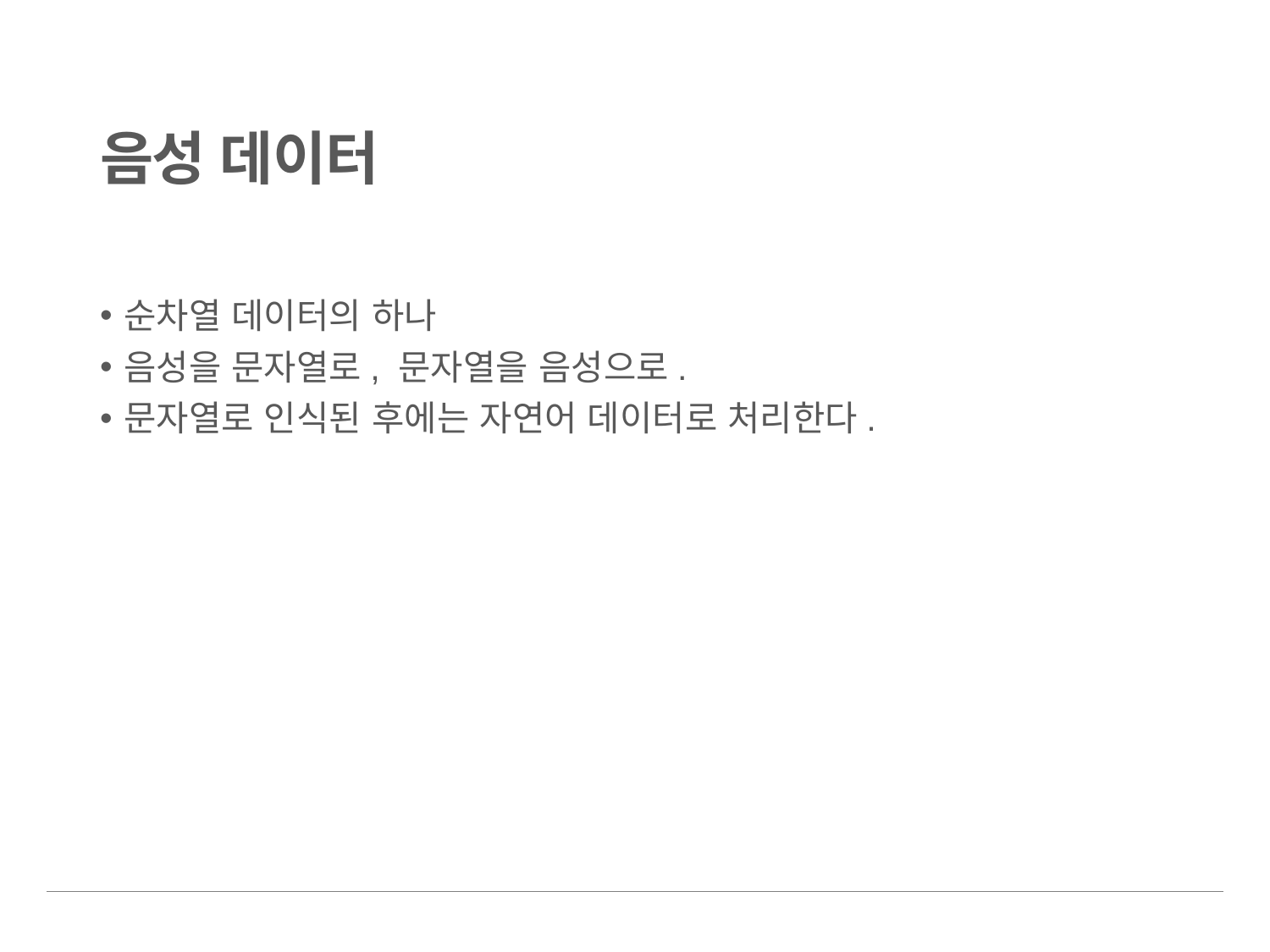

# 음성 데이터
순차열 데이터의 하나
음성을 문자열로, 문자열을 음성으로.
문자열로 인식된 후에는 자연어 데이터로 처리한다.